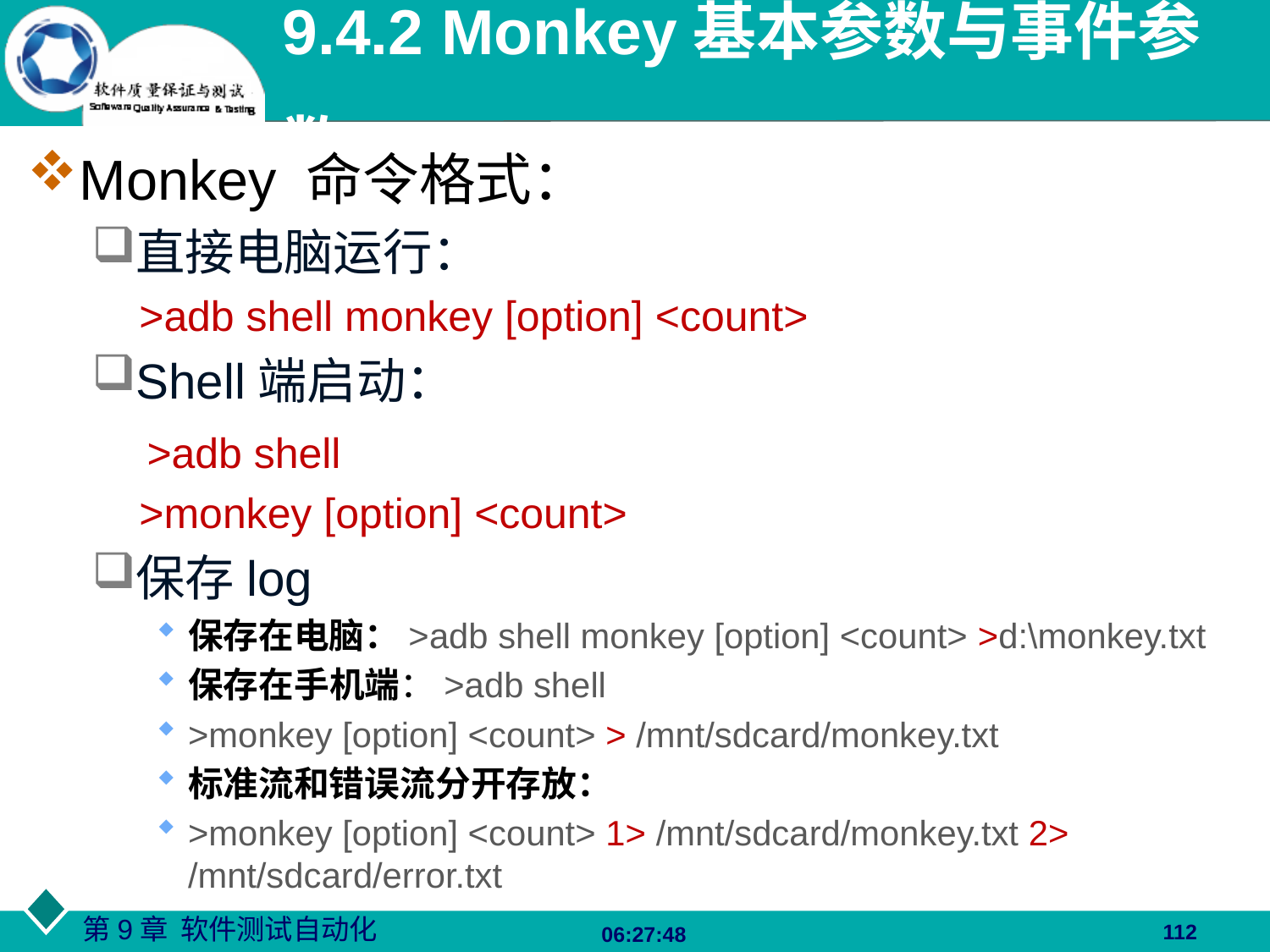

# 9.4.2 Monkey基本参数与事件参数
Monkey 命令格式：
直接电脑运行：
    >adb shell monkey [option] <count>
Shell端启动：
    >adb shell
    >monkey [option] <count>
保存log
保存在电脑：>adb shell monkey [option] <count> >d:\monkey.txt
保存在手机端：>adb shell
>monkey [option] <count> > /mnt/sdcard/monkey.txt
标准流和错误流分开存放：
>monkey [option] <count> 1> /mnt/sdcard/monkey.txt 2> /mnt/sdcard/error.txt

112
06:27:48